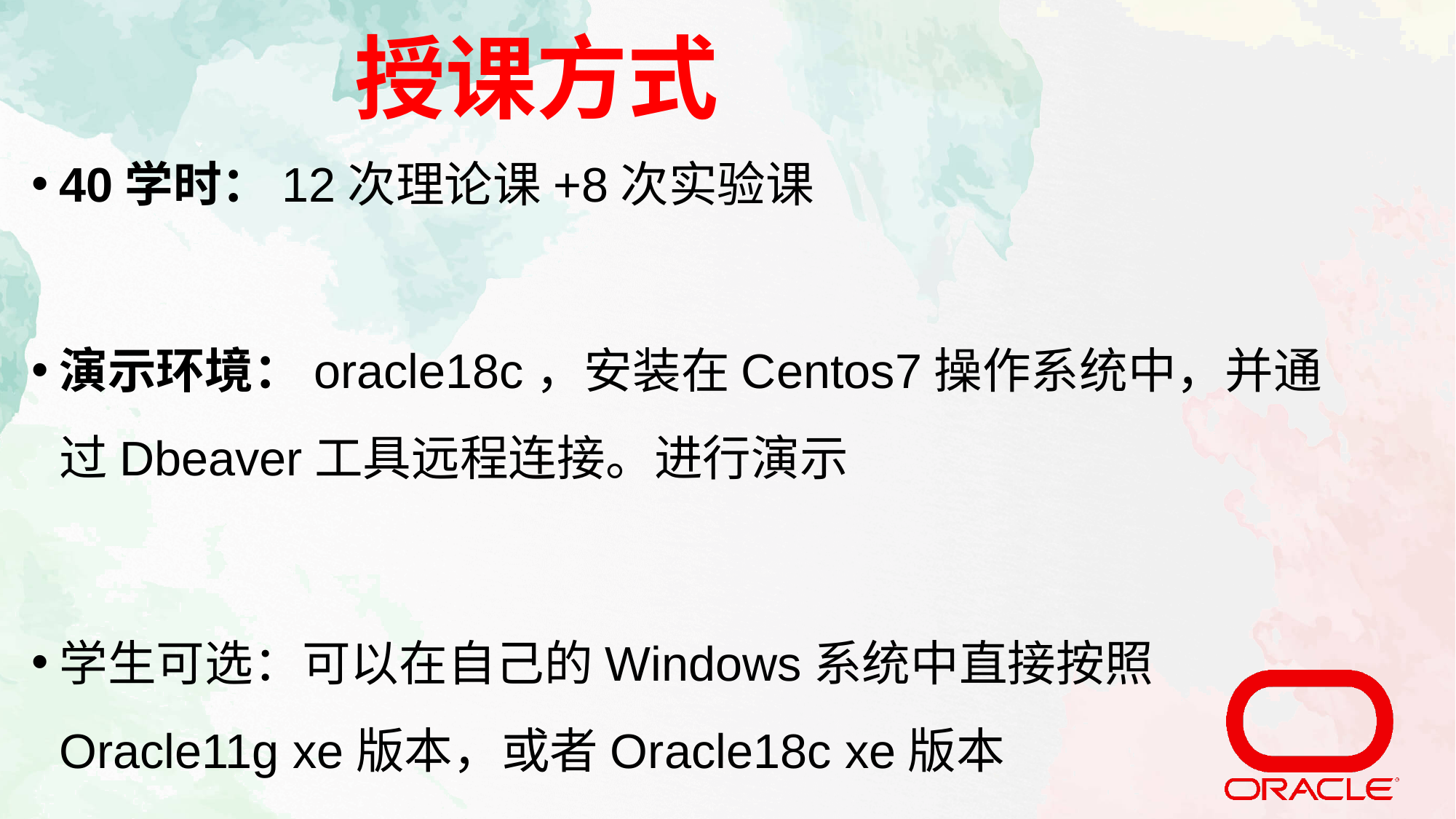

授课方式
40学时：12次理论课+8次实验课

演示环境：oracle18c，安装在Centos7操作系统中，并通过Dbeaver工具远程连接。进行演示

学生可选：可以在自己的Windows系统中直接按照Oracle11g xe版本，或者Oracle18c xe版本